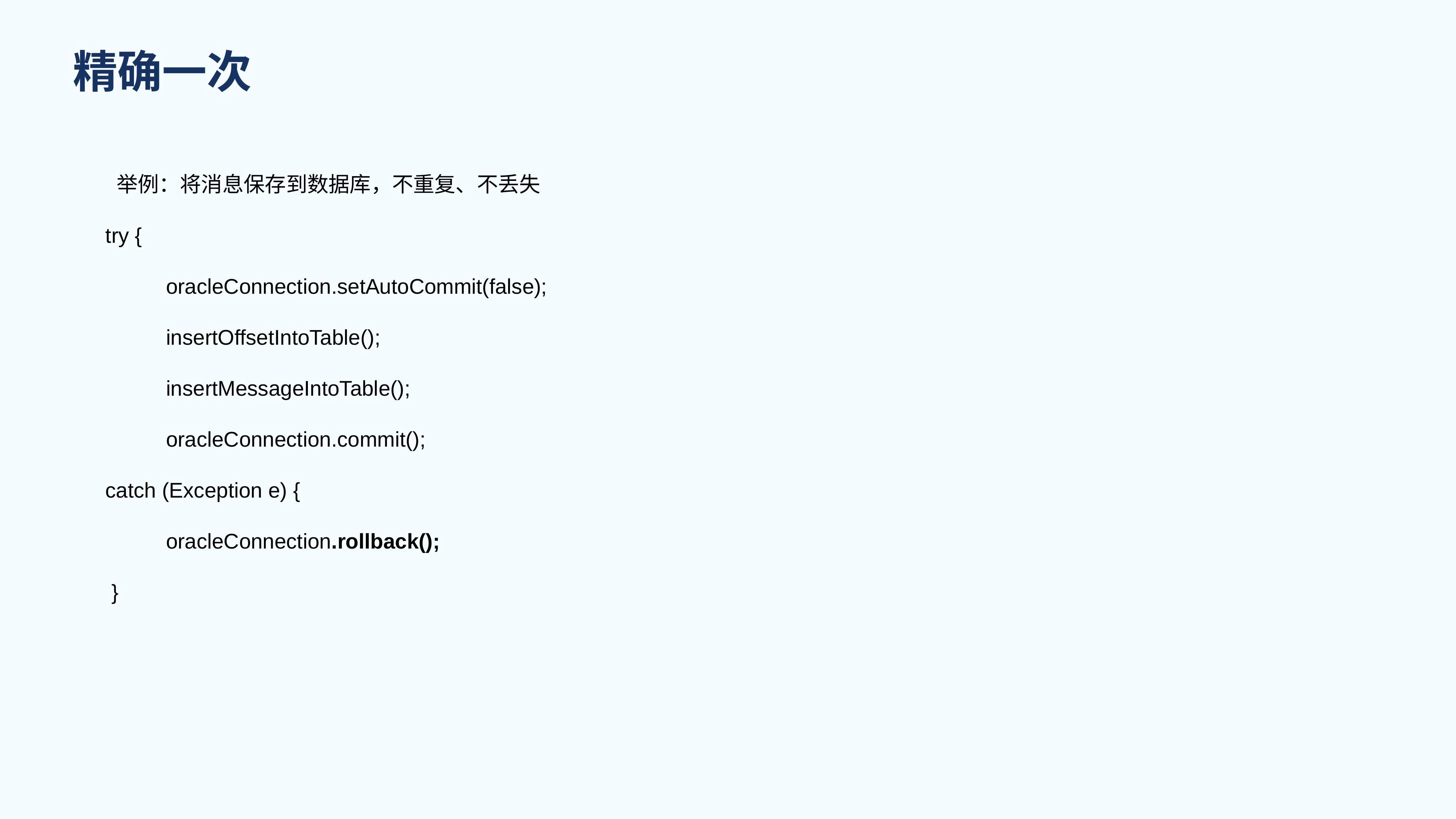

# 精确一次
 举例：将消息保存到数据库，不重复、不丢失

try {

	 oracleConnection.setAutoCommit(false);

	 insertOffsetIntoTable();

	 insertMessageIntoTable();

	 oracleConnection.commit();

catch (Exception e) {

	 oracleConnection.rollback();

 }